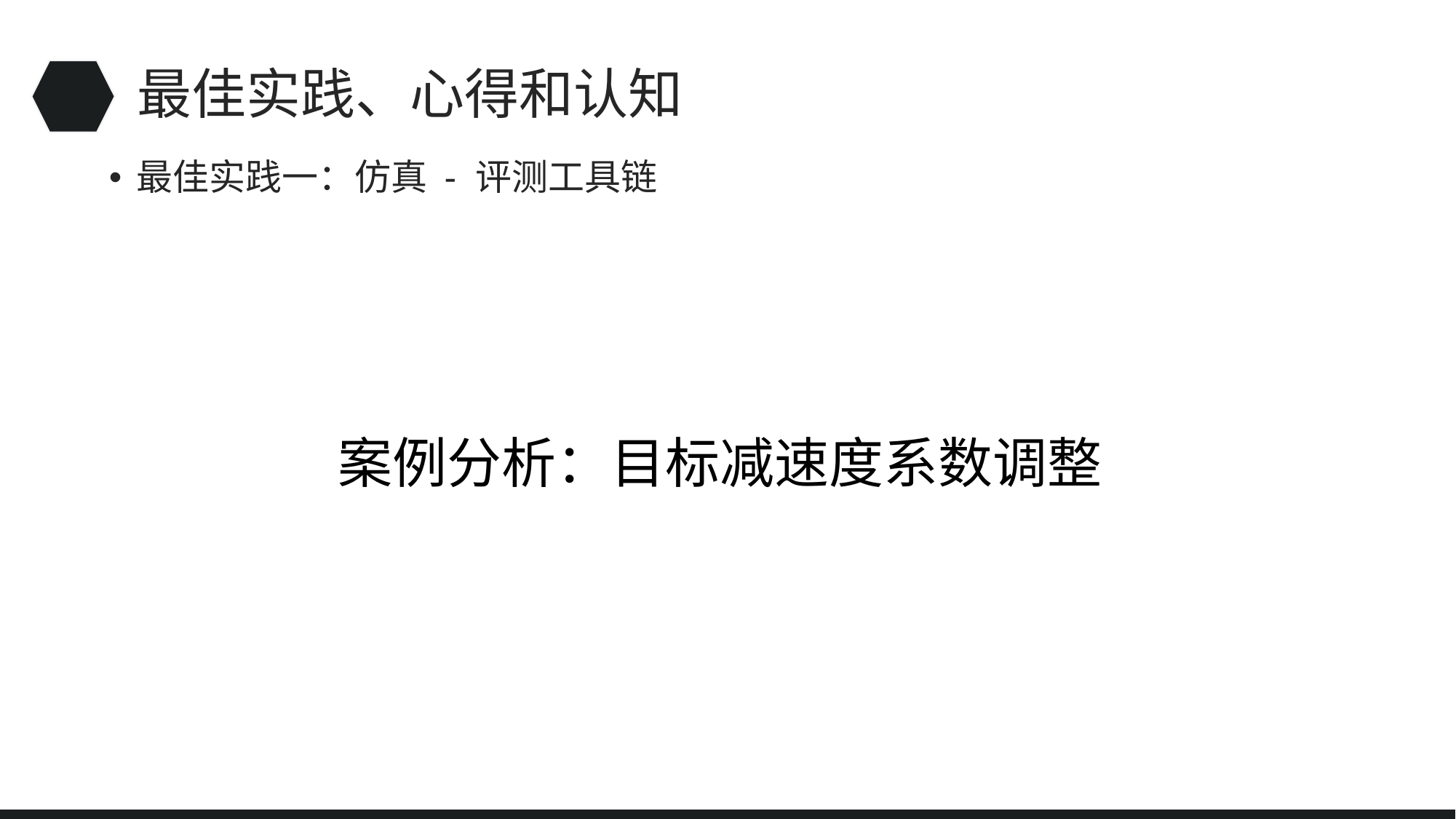

# 最佳实践、心得和认知
最佳实践一：仿真 - 评测工具链
案例分析：目标减速度系数调整